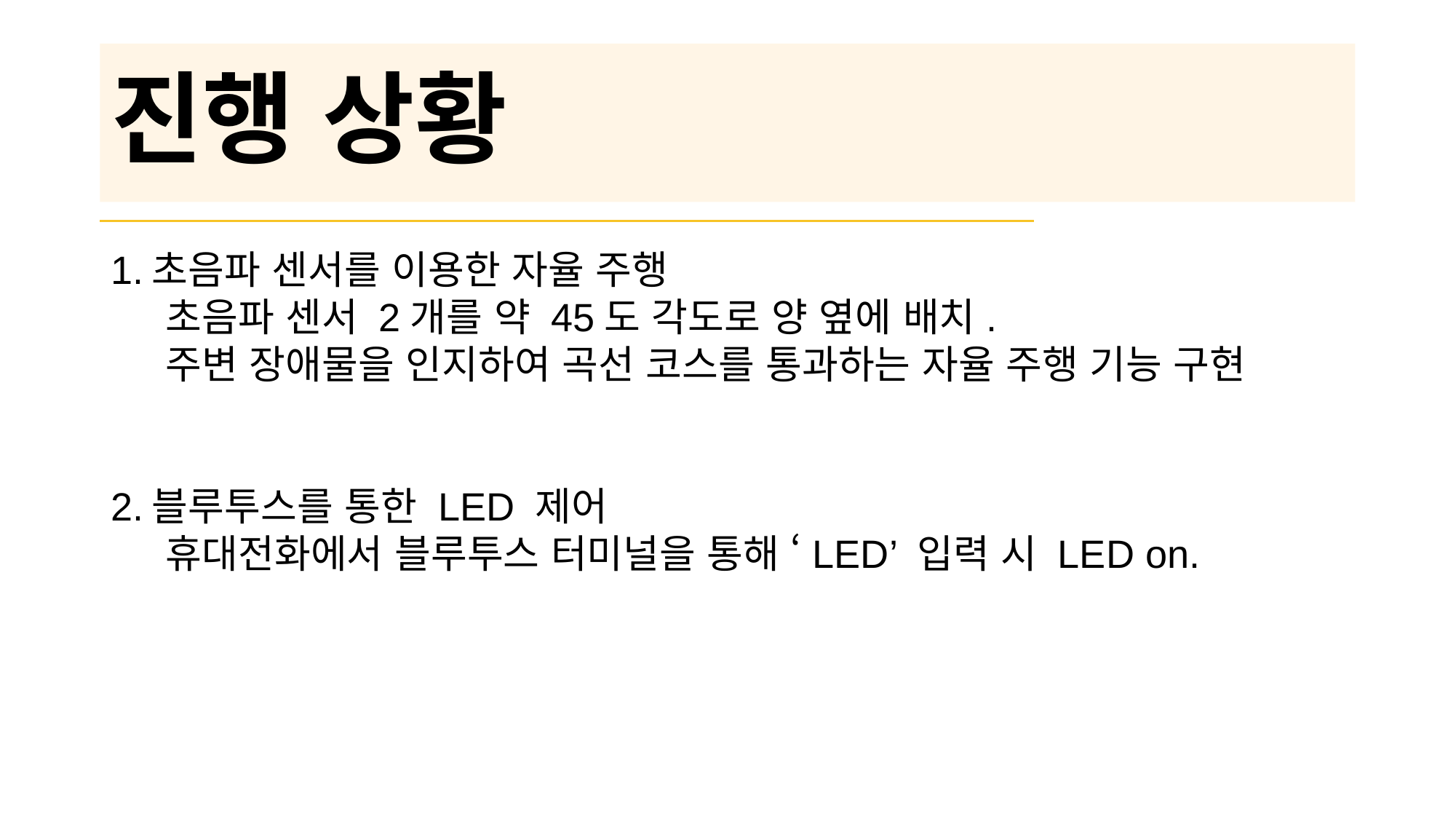

# 진행 상황
초음파 센서를 이용한 자율 주행
초음파 센서 2개를 약 45도 각도로 양 옆에 배치.
주변 장애물을 인지하여 곡선 코스를 통과하는 자율 주행 기능 구현

블루투스를 통한 LED 제어
휴대전화에서 블루투스 터미널을 통해 ‘LED’ 입력 시 LED on.
4